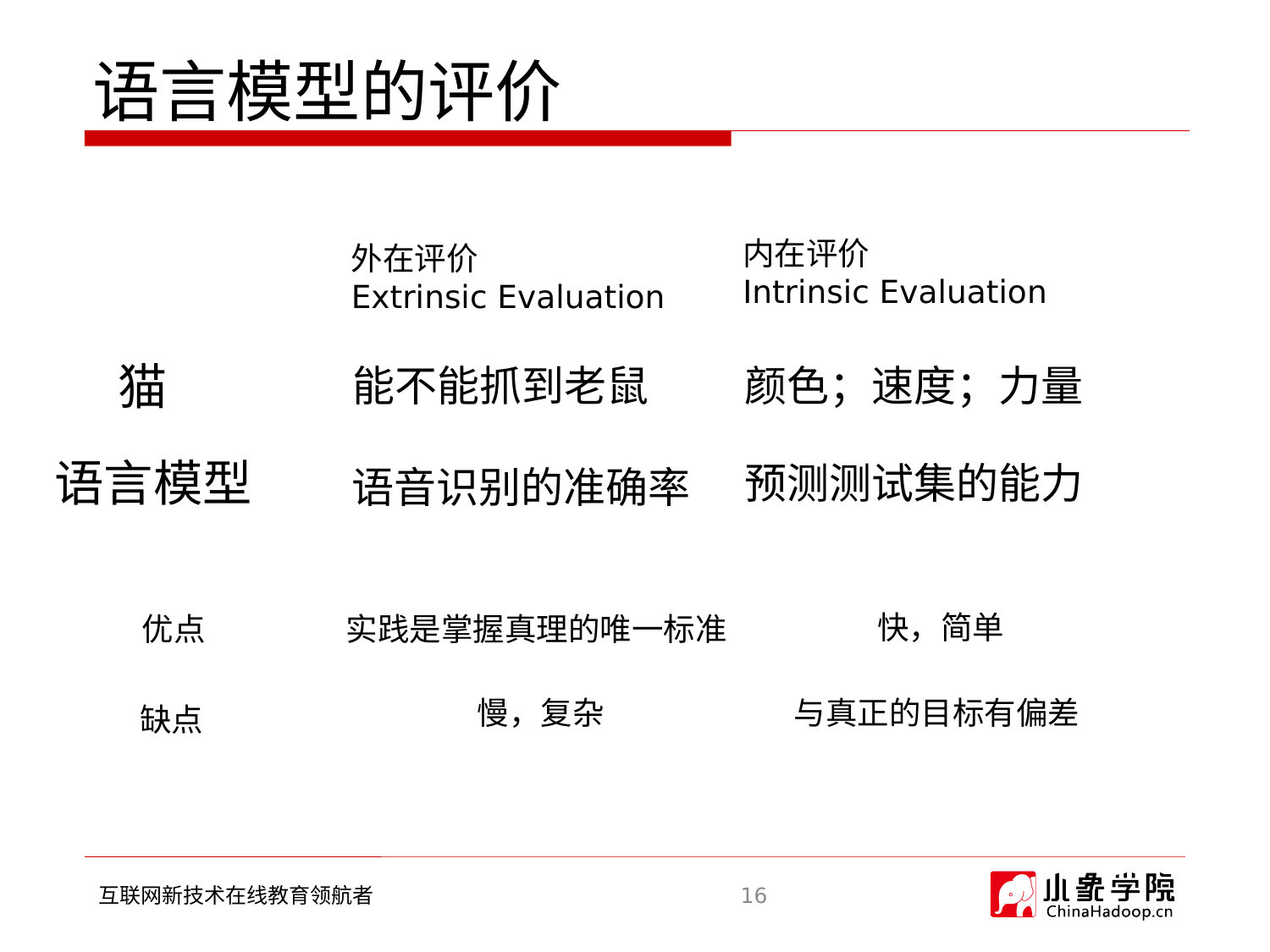

# 语言模型的评价
内在评价
Intrinsic Evaluation
外在评价
Extrinsic Evaluation
猫
颜色；速度；力量
能不能抓到老鼠
语言模型
预测测试集的能力
语音识别的准确率
快，简单
优点
实践是掌握真理的唯一标准
慢，复杂
与真正的目标有偏差
缺点
16